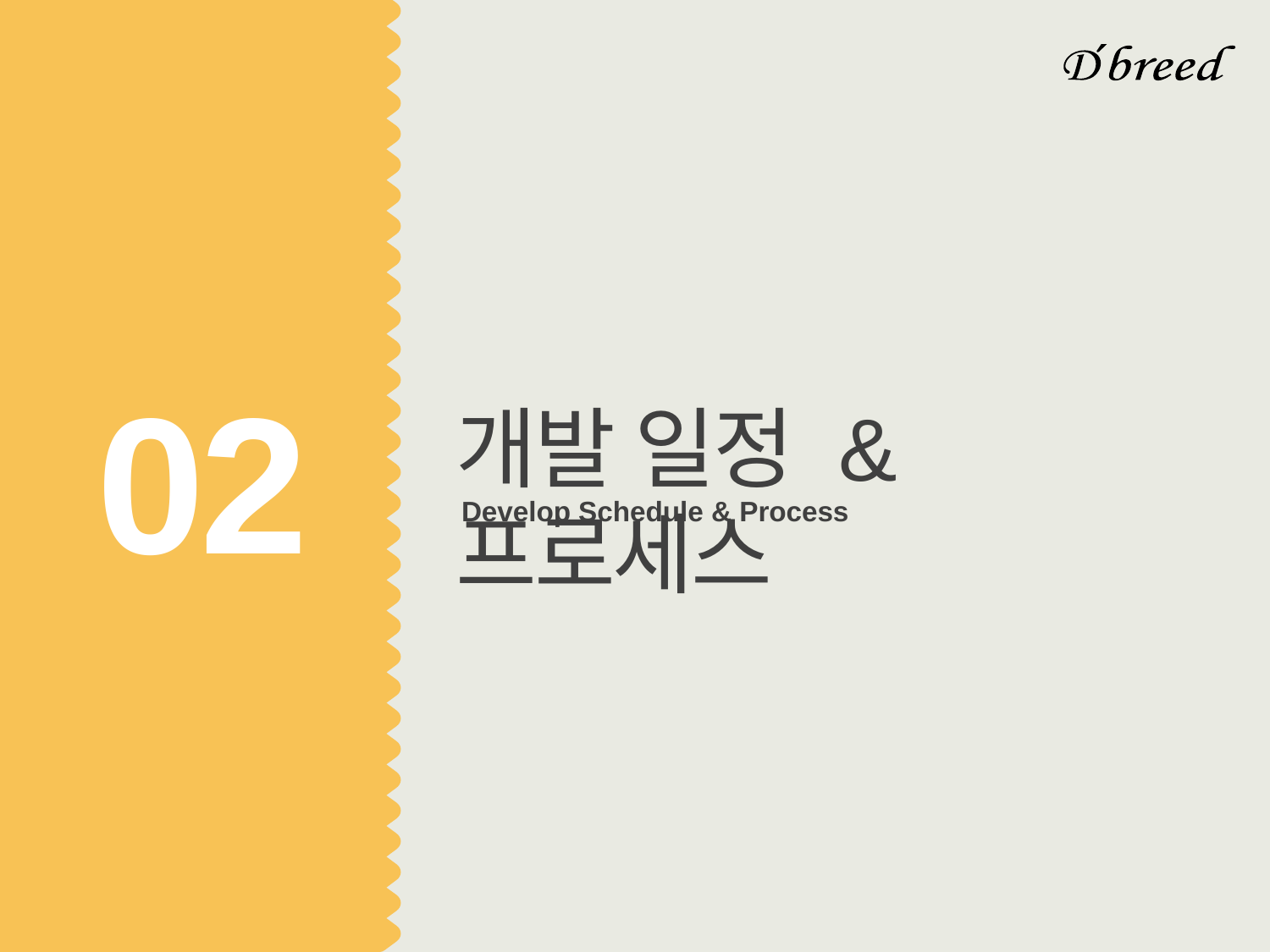

02
개발 일정 & 프로세스
Develop Schedule & Process